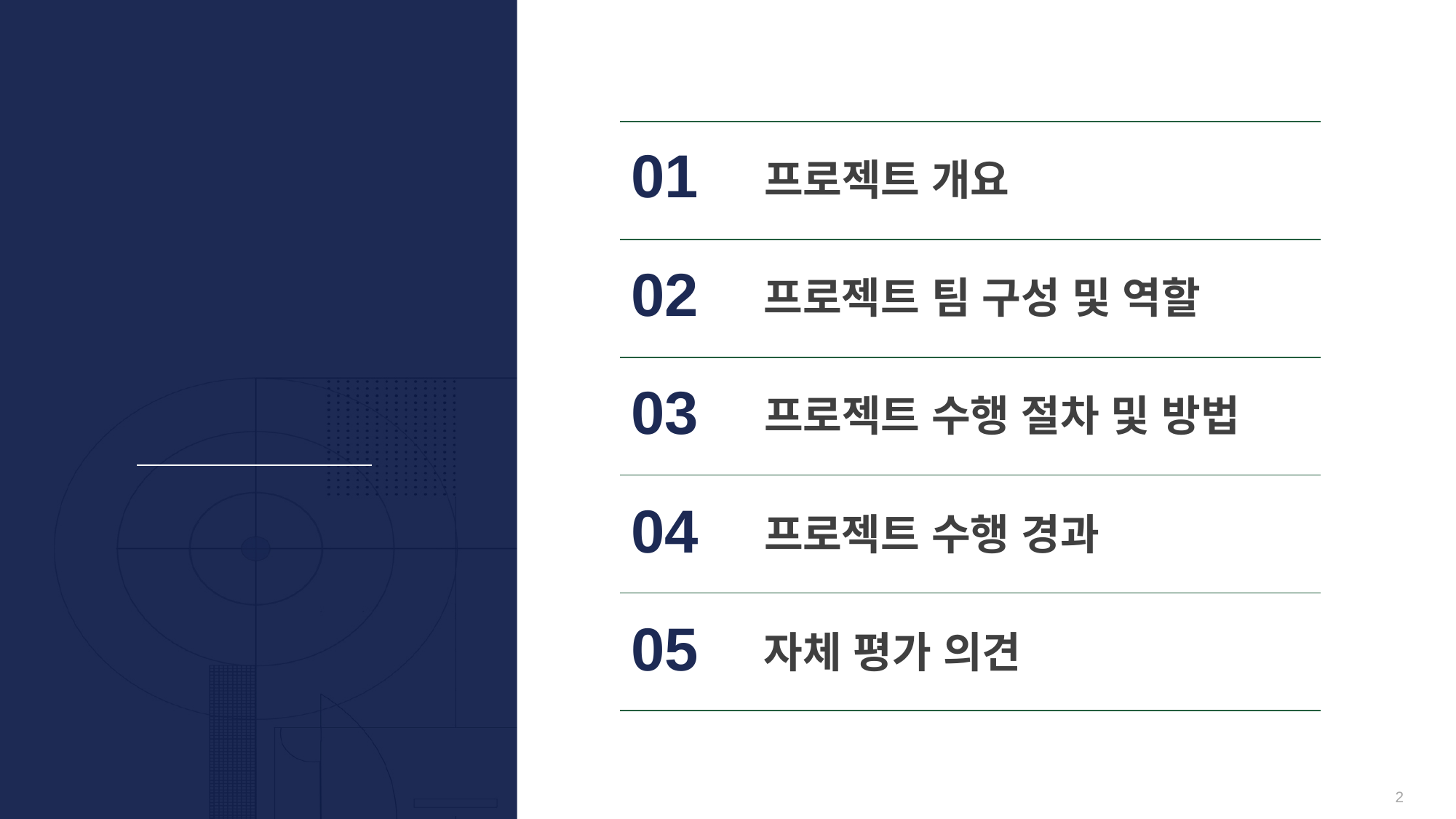

01
프로젝트 개요
02
프로젝트 팀 구성 및 역할
스타벅스 매장 분석
CONTENTS
03
프로젝트 수행 절차 및 방법
04
프로젝트 수행 경과
05
자체 평가 의견